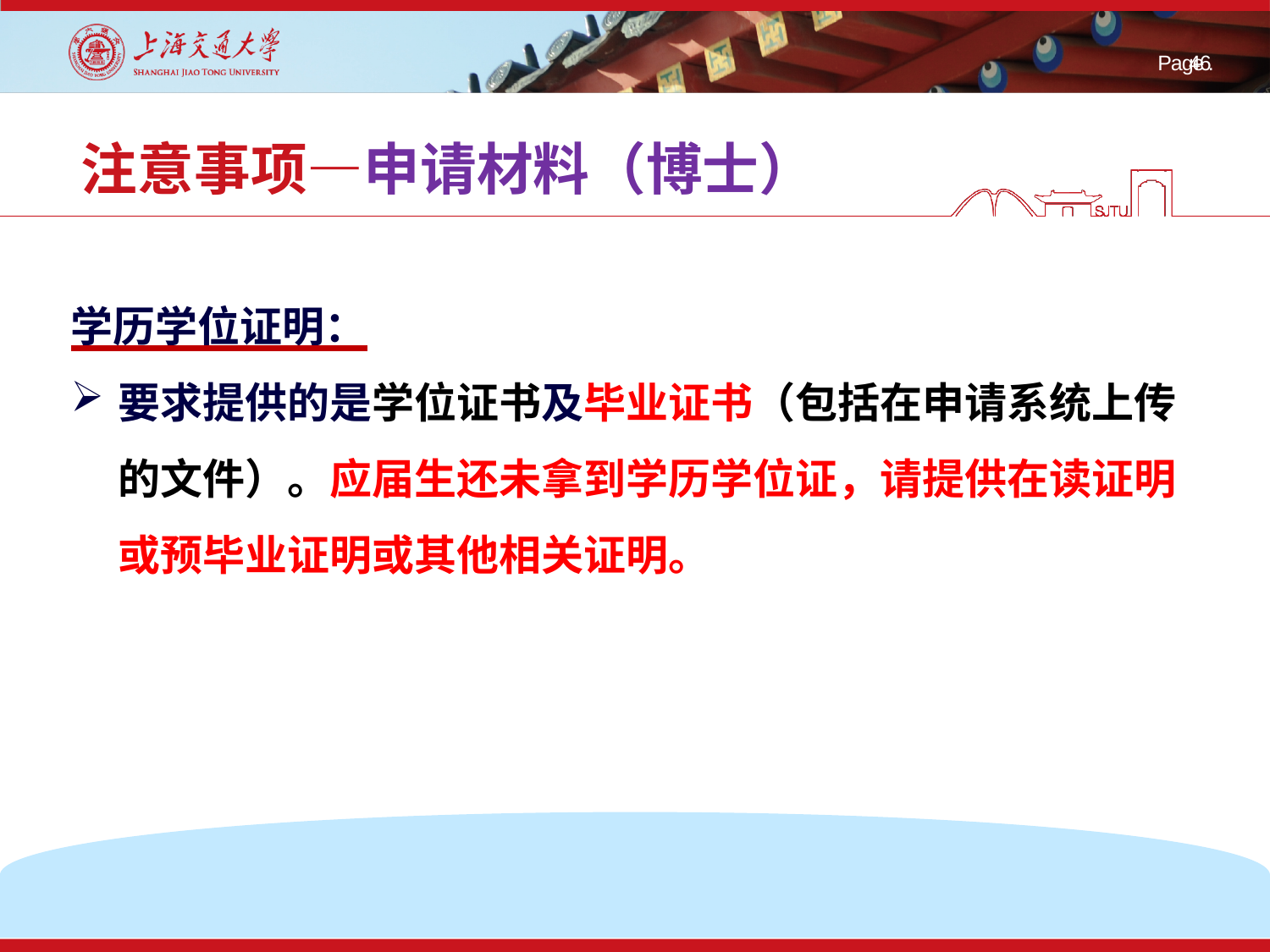

# 注意事项—申请材料（博士）

学历学位证明：
要求提供的是学位证书及毕业证书（包括在申请系统上传的文件）。应届生还未拿到学历学位证，请提供在读证明或预毕业证明或其他相关证明。